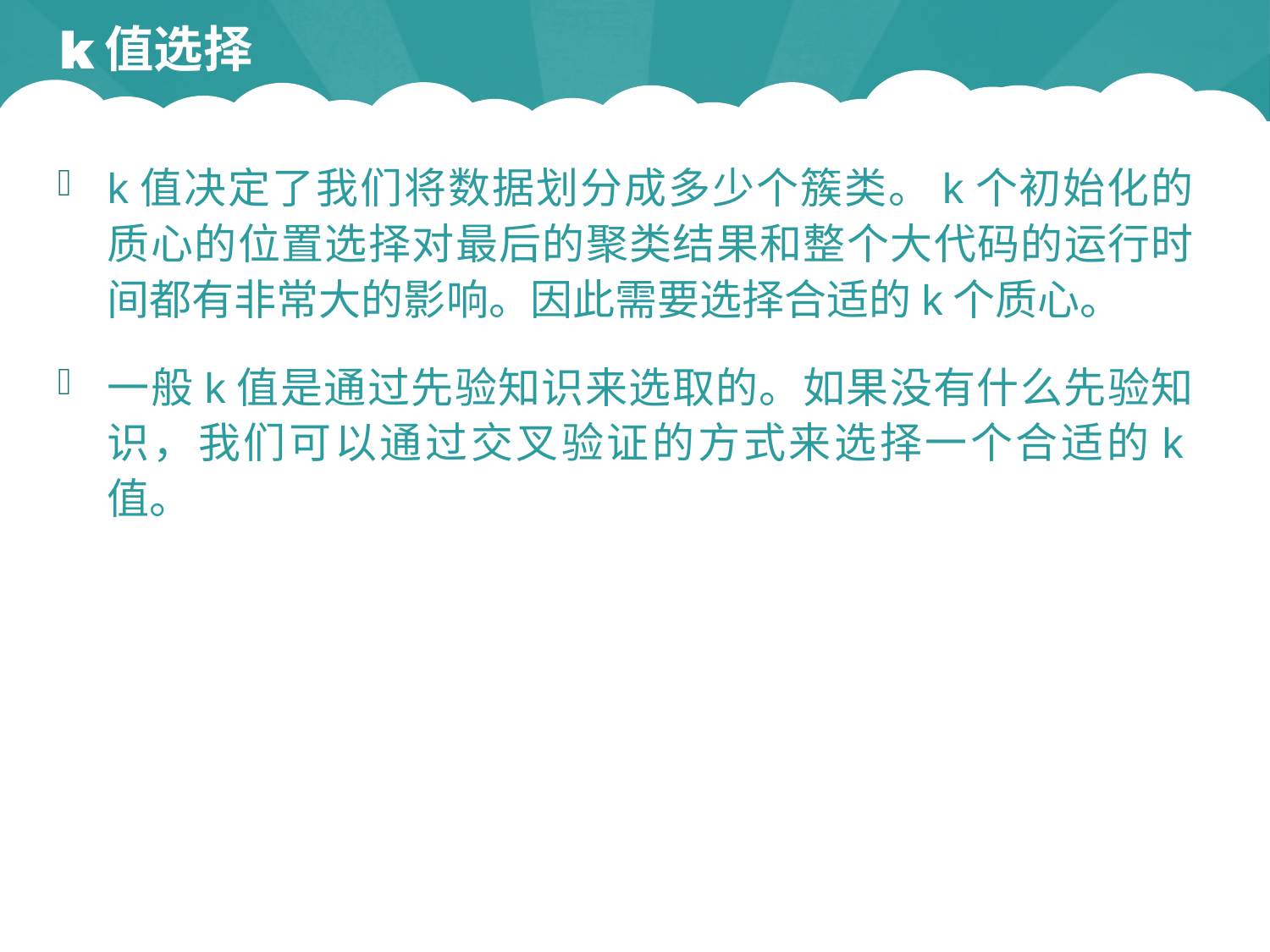

# k值选择
k值决定了我们将数据划分成多少个簇类。k个初始化的质心的位置选择对最后的聚类结果和整个大代码的运行时间都有非常大的影响。因此需要选择合适的k个质心。
一般k值是通过先验知识来选取的。如果没有什么先验知识，我们可以通过交叉验证的方式来选择一个合适的k值。